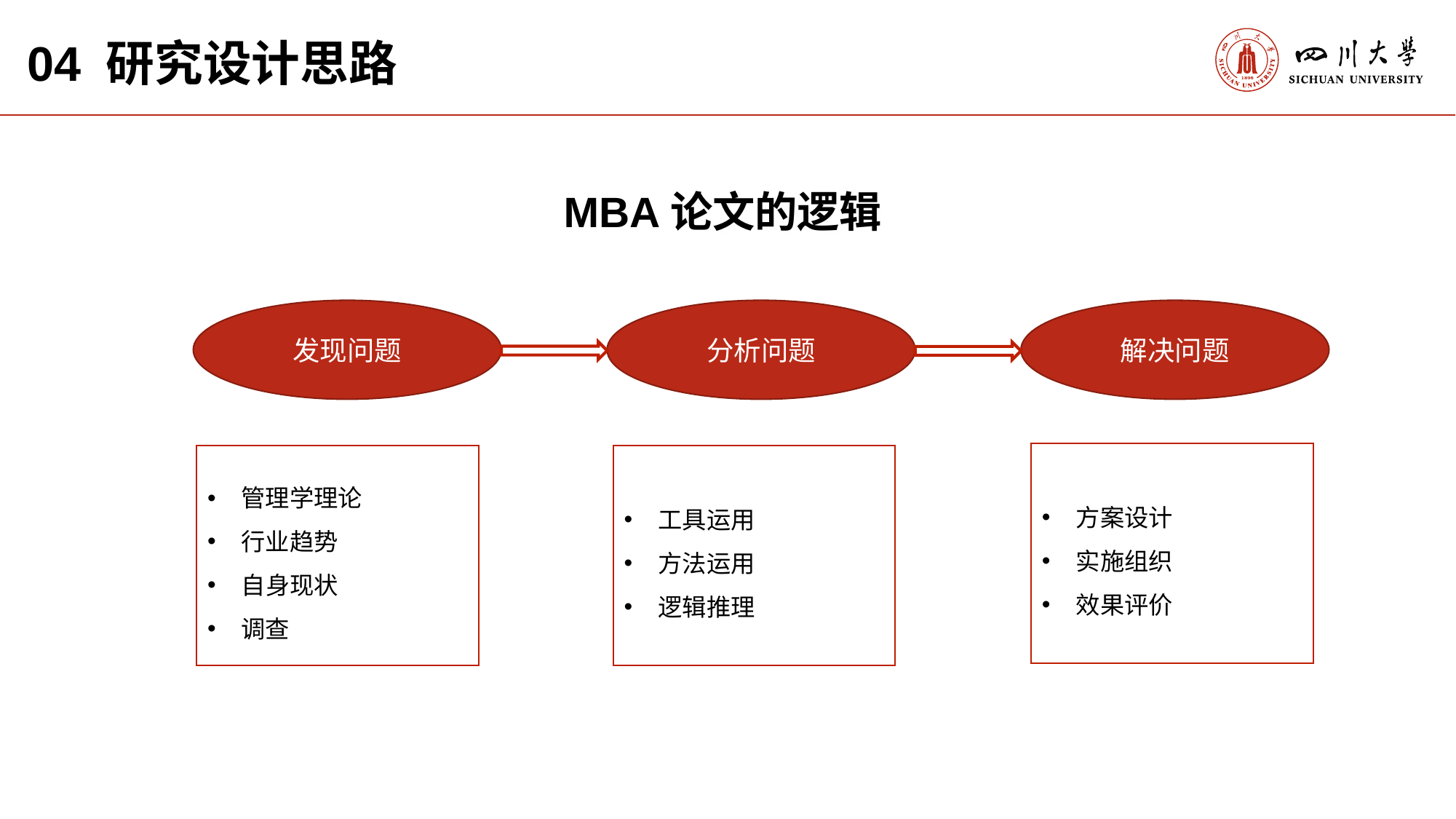

04 研究设计思路
MBA论文的逻辑
解决问题
分析问题
发现问题

方案设计
实施组织
效果评价
工具运用
方法运用
逻辑推理
管理学理论
行业趋势
自身现状
调查